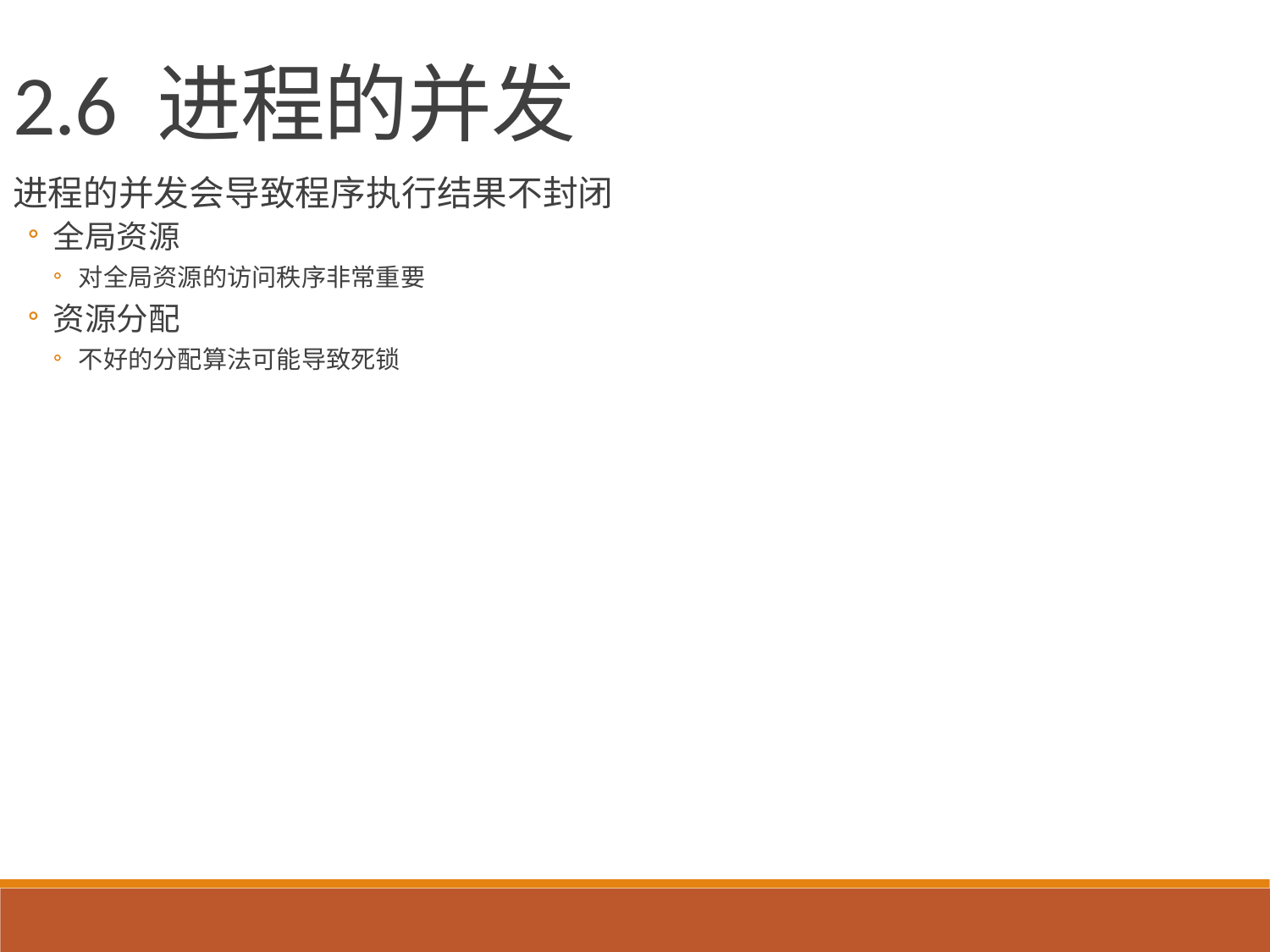

2.6 进程的并发
进程的并发会导致程序执行结果不封闭
全局资源
对全局资源的访问秩序非常重要
资源分配
不好的分配算法可能导致死锁